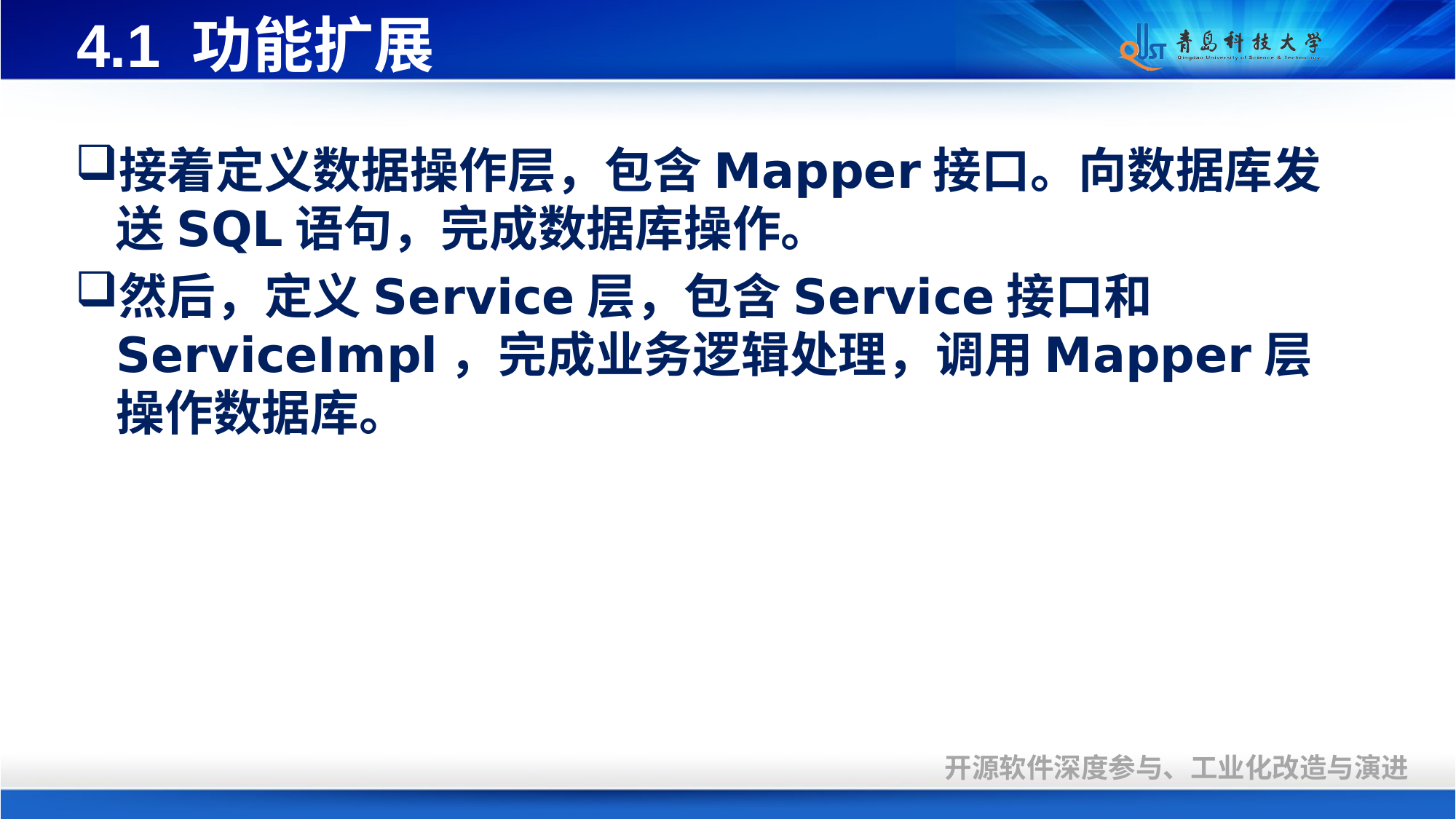

# 4.1 功能扩展
接着定义数据操作层，包含Mapper接口。向数据库发送SQL语句，完成数据库操作。
然后，定义Service层，包含Service接口和ServiceImpl，完成业务逻辑处理，调用Mapper层操作数据库。